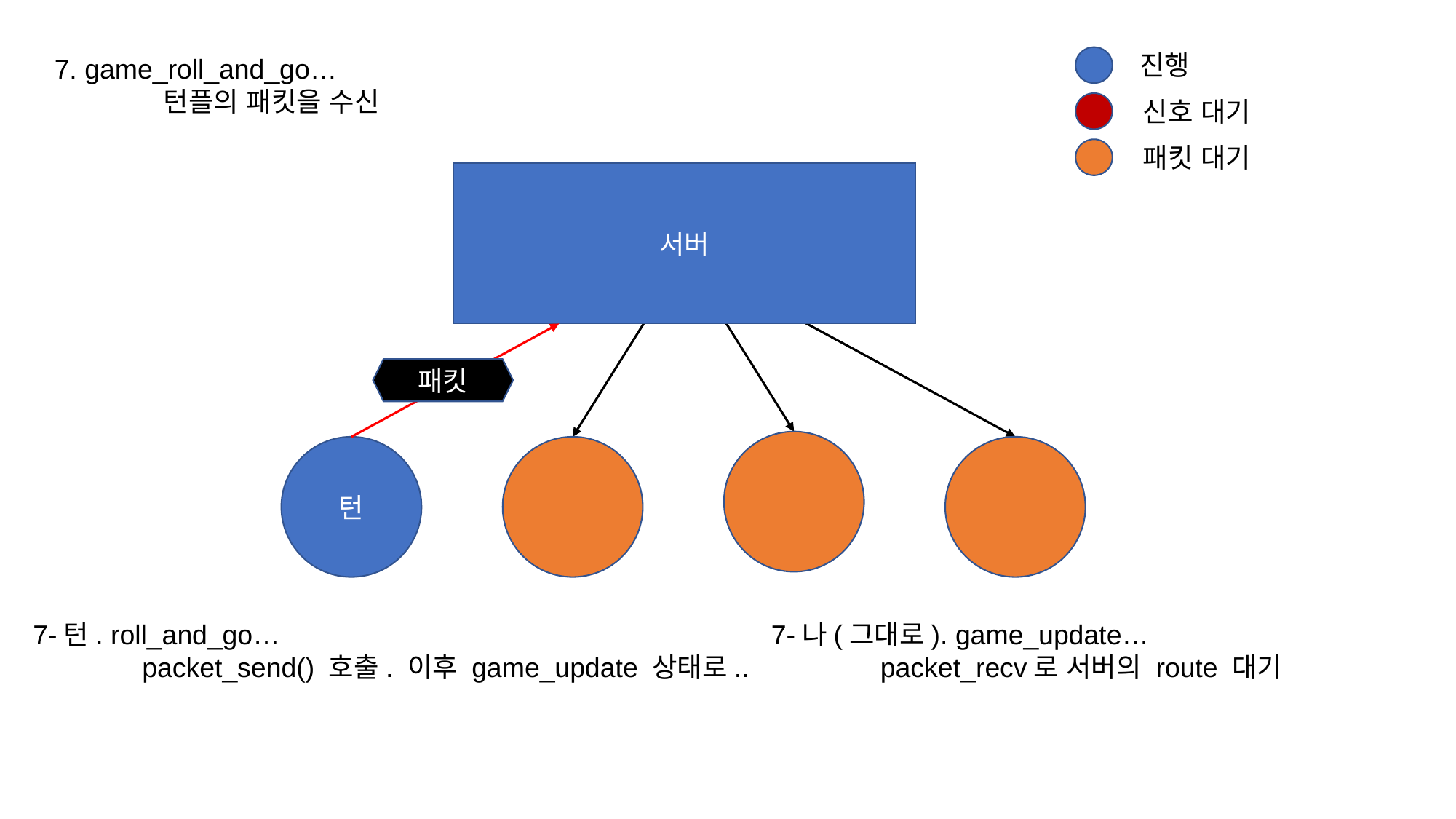

진행
7. game_roll_and_go…
	턴플의 패킷을 수신

신호 대기

패킷 대기

서버
패킷

턴

7-턴. roll_and_go…
	packet_send() 호출. 이후 game_update 상태로..
7-나(그대로). game_update…
	packet_recv로 서버의 route 대기